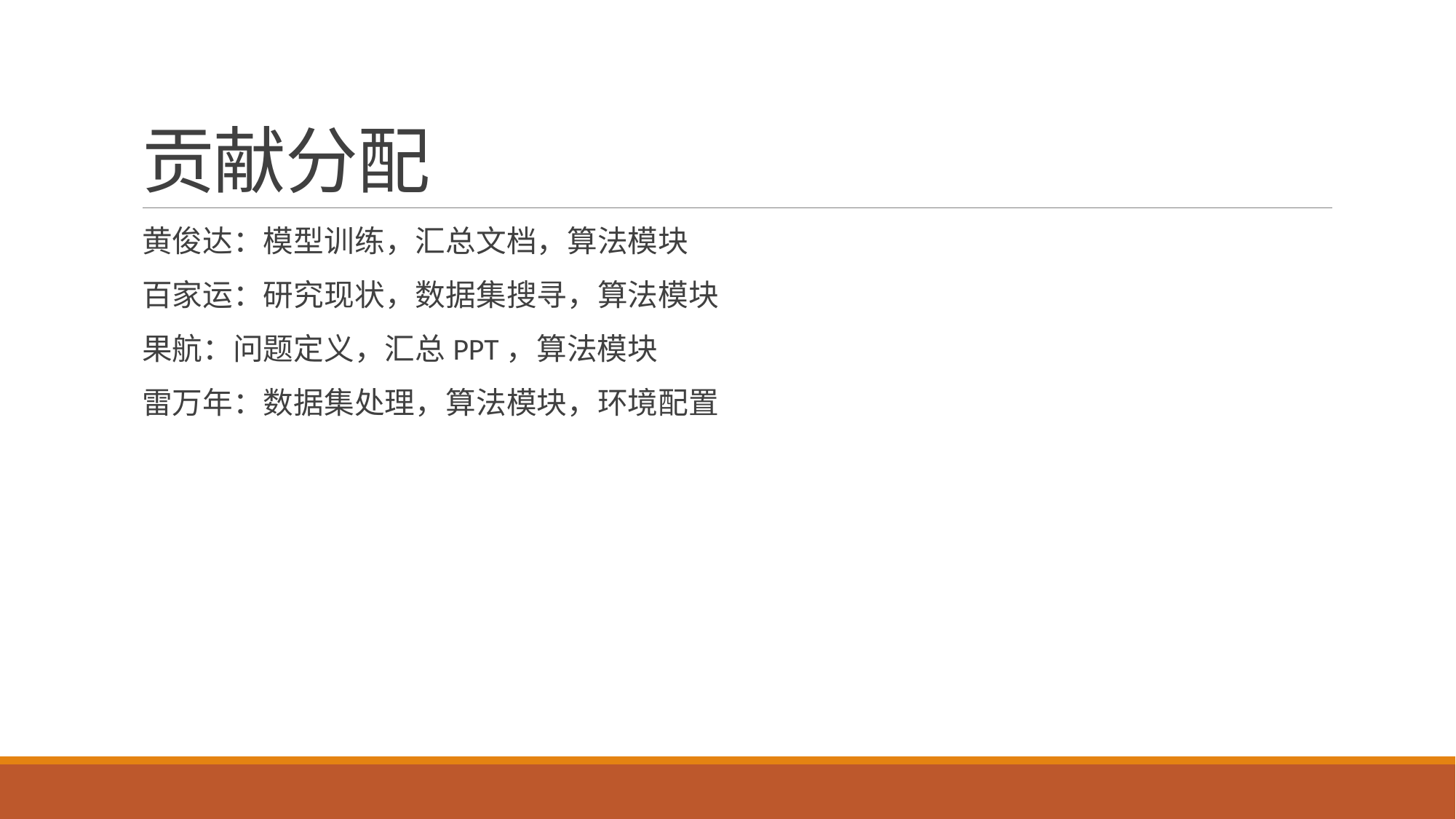

# 贡献分配
黄俊达：模型训练，汇总文档，算法模块
百家运：研究现状，数据集搜寻，算法模块
果航：问题定义，汇总PPT，算法模块
雷万年：数据集处理，算法模块，环境配置